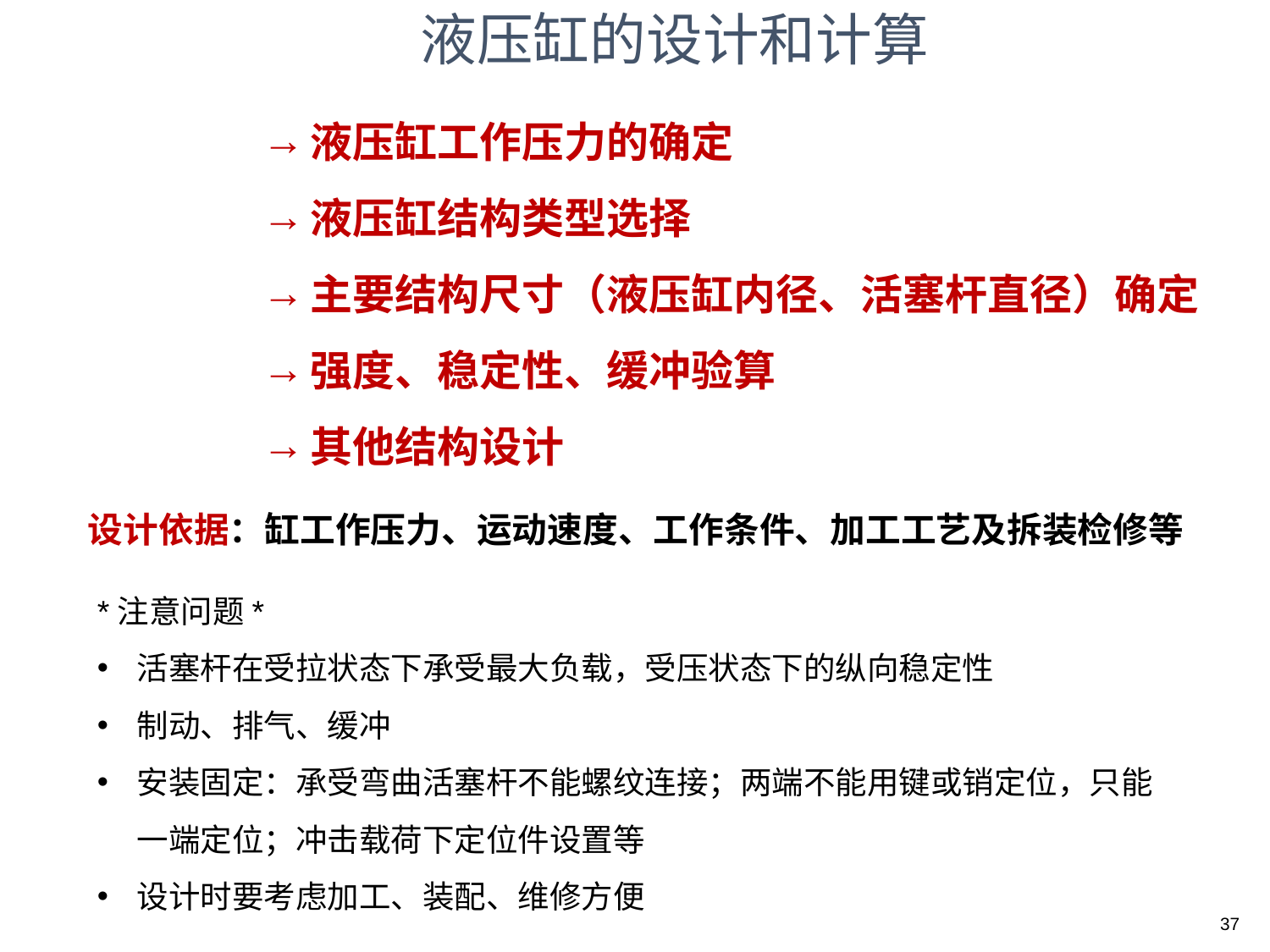

液压缸的设计和计算
液压缸工作压力的确定
液压缸结构类型选择
主要结构尺寸（液压缸内径、活塞杆直径）确定
强度、稳定性、缓冲验算
其他结构设计

设计依据：缸工作压力、运动速度、工作条件、加工工艺及拆装检修等
*注意问题*
活塞杆在受拉状态下承受最大负载，受压状态下的纵向稳定性
制动、排气、缓冲
安装固定：承受弯曲活塞杆不能螺纹连接；两端不能用键或销定位，只能一端定位；冲击载荷下定位件设置等
设计时要考虑加工、装配、维修方便

37